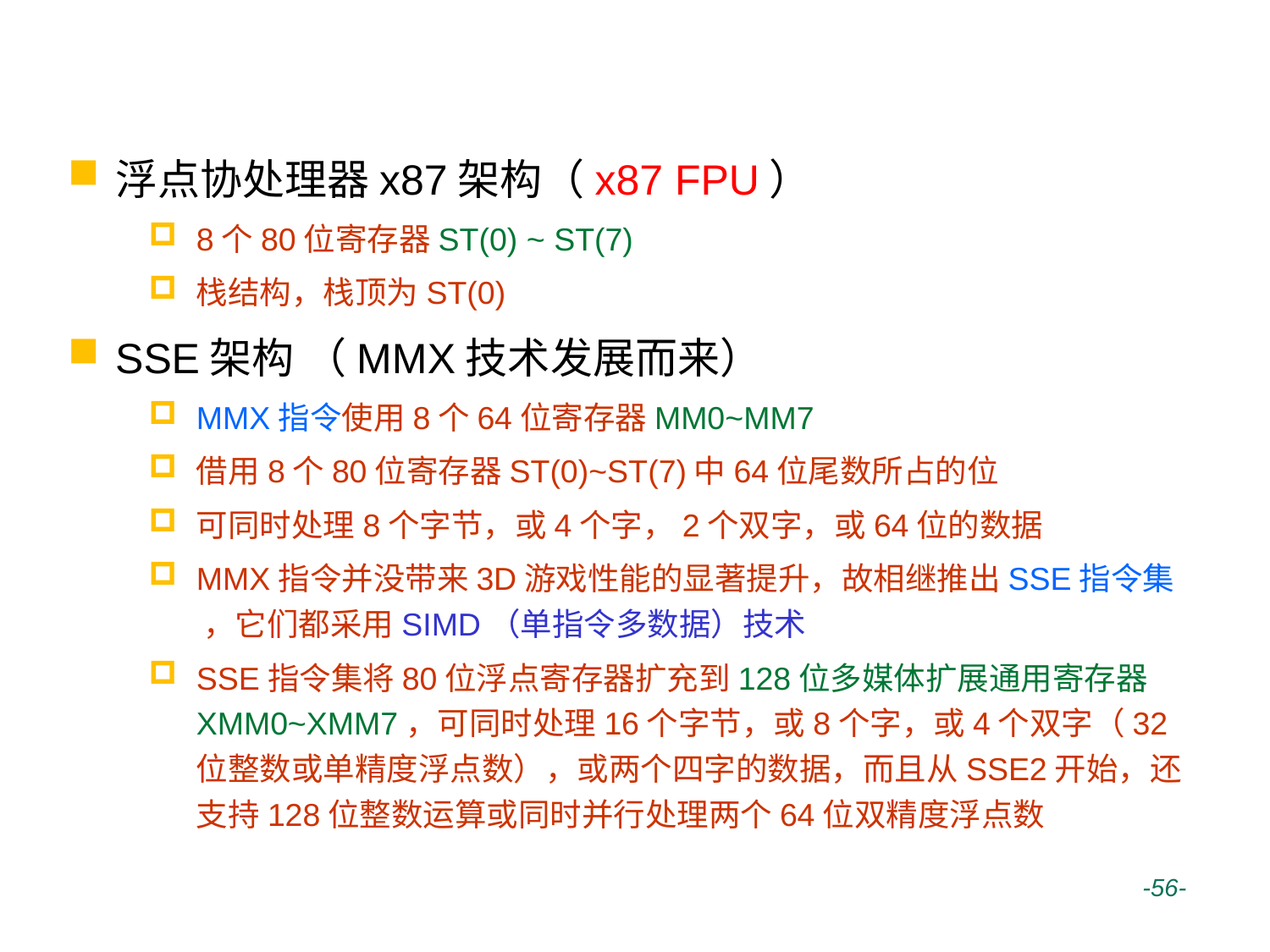

# IA-32的浮点处理架构
浮点协处理器x87架构（x87 FPU）
8个80位寄存器ST(0) ~ ST(7)
栈结构，栈顶为ST(0)
SSE架构 （MMX技术发展而来）
MMX指令使用8个64位寄存器MM0~MM7
借用8个80位寄存器ST(0)~ST(7)中64位尾数所占的位
可同时处理8个字节，或4个字，2个双字，或64位的数据
MMX指令并没带来3D游戏性能的显著提升，故相继推出SSE指令集 ，它们都采用SIMD（单指令多数据）技术
SSE指令集将80位浮点寄存器扩充到128位多媒体扩展通用寄存器XMM0~XMM7，可同时处理16个字节，或8个字，或4个双字（32位整数或单精度浮点数），或两个四字的数据，而且从SSE2开始，还支持128位整数运算或同时并行处理两个64位双精度浮点数

 -56-